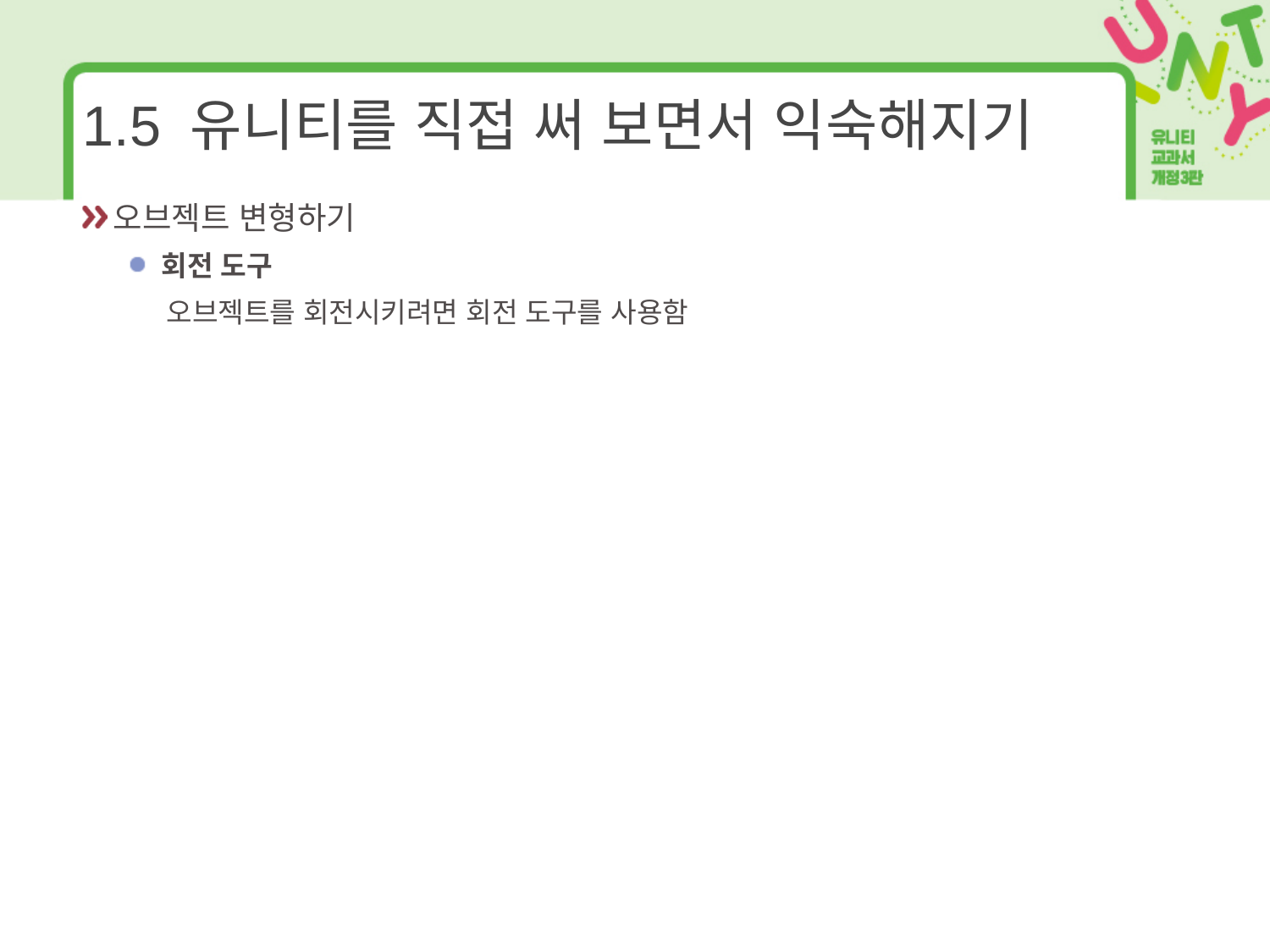

# 1.5 유니티를 직접 써 보면서 익숙해지기
오브젝트 변형하기
회전 도구
    오브젝트를 회전시키려면 회전 도구를 사용함